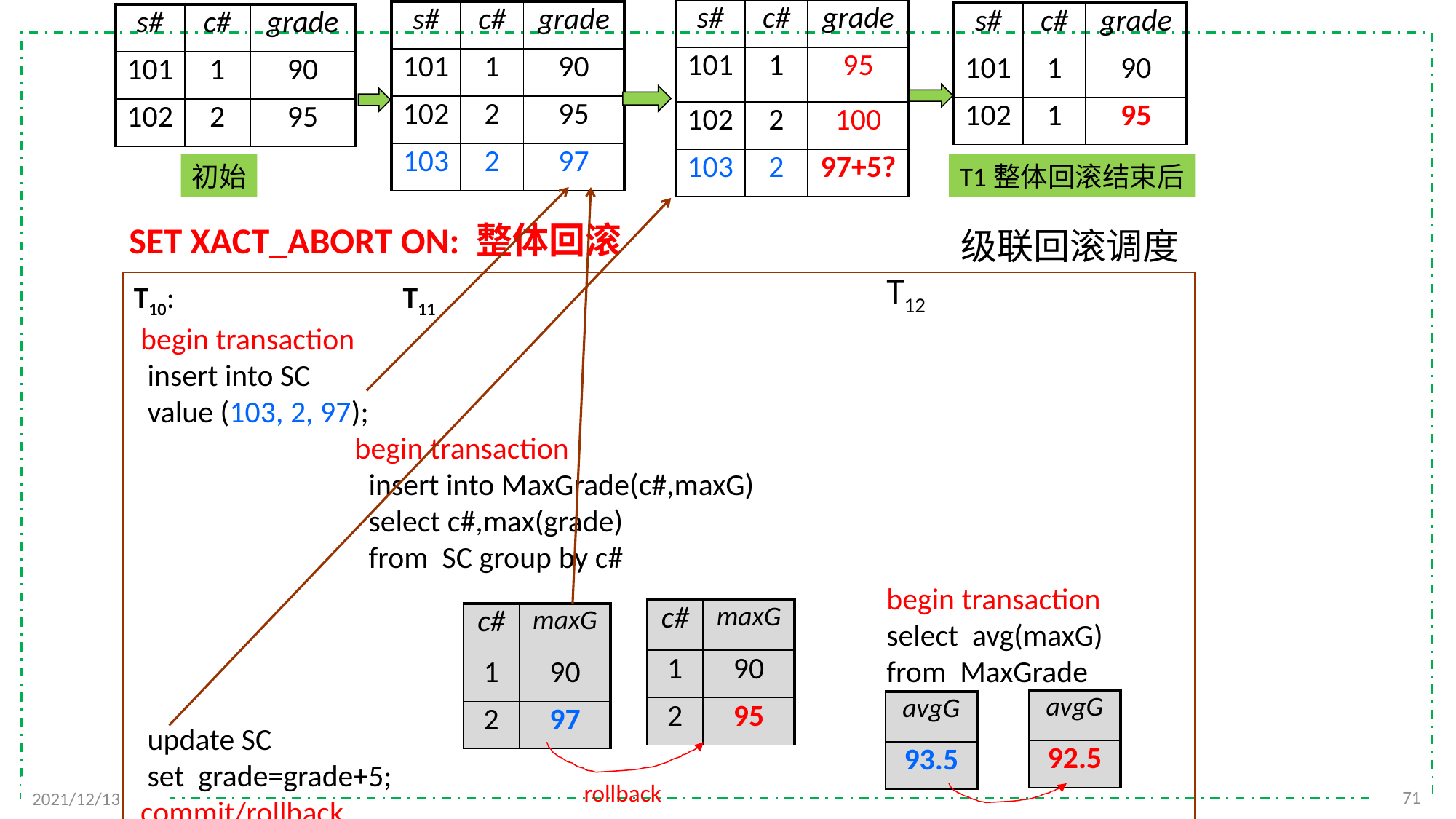

| s# | c# | grade |
| --- | --- | --- |
| 101 | 1 | 95 |
| 102 | 2 | 100 |
| 103 | 2 | 97+5? |
| s# | c# | grade |
| --- | --- | --- |
| 101 | 1 | 90 |
| 102 | 2 | 95 |
| 103 | 2 | 97 |
| s# | c# | grade |
| --- | --- | --- |
| 101 | 1 | 90 |
| 102 | 1 | 95 |
| s# | c# | grade |
| --- | --- | --- |
| 101 | 1 | 90 |
| 102 | 2 | 95 |

初始
T1整体回滚结束后
SET XACT_ABORT ON: 整体回滚
级联回滚调度
T12

begin transaction
select  avg(maxG)
from  MaxGrade
T10:                                 T11
 begin transaction
  insert into SC
  value (103, 2, 97);
                                begin transaction
                                  insert into MaxGrade(c#,maxG)
                                  select c#,max(grade)
                                  from  SC group by c#

  update SC
  set  grade=grade+5;
 commit/rollback
| c# | maxG |
| --- | --- |
| 1 | 90 |
| 2 | 95 |
| c# | maxG |
| --- | --- |
| 1 | 90 |
| 2 | 97 |
| avgG |
| --- |
| 92.5 |
| avgG |
| --- |
| 93.5 |

rollback
71
2021/12/13